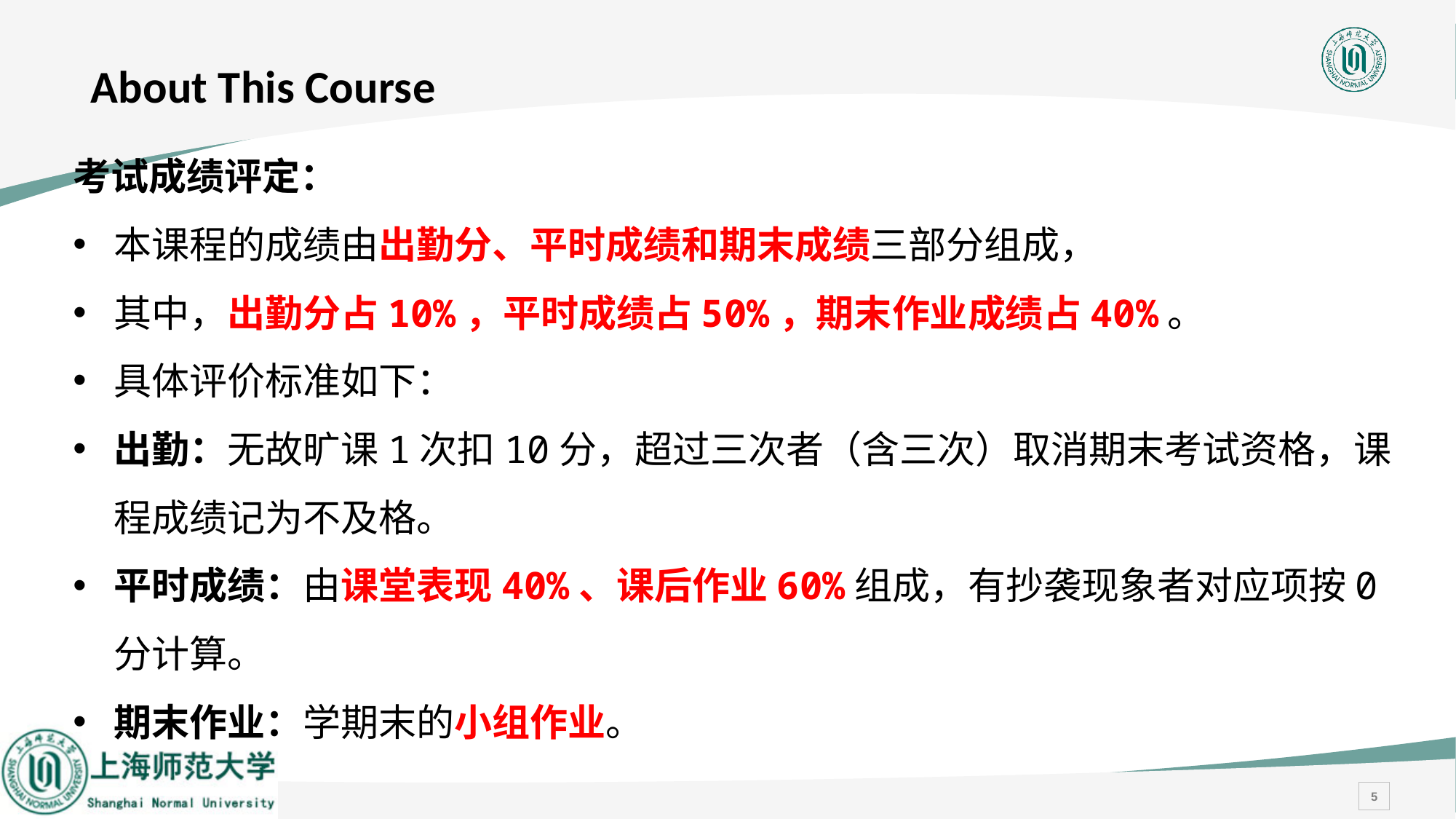

# About This Course
考试成绩评定：
本课程的成绩由出勤分、平时成绩和期末成绩三部分组成，
其中，出勤分占10%，平时成绩占50%，期末作业成绩占40%。
具体评价标准如下：
出勤：无故旷课1次扣10分，超过三次者（含三次）取消期末考试资格，课程成绩记为不及格。
平时成绩：由课堂表现40%、课后作业60%组成，有抄袭现象者对应项按0分计算。
期末作业：学期末的小组作业。